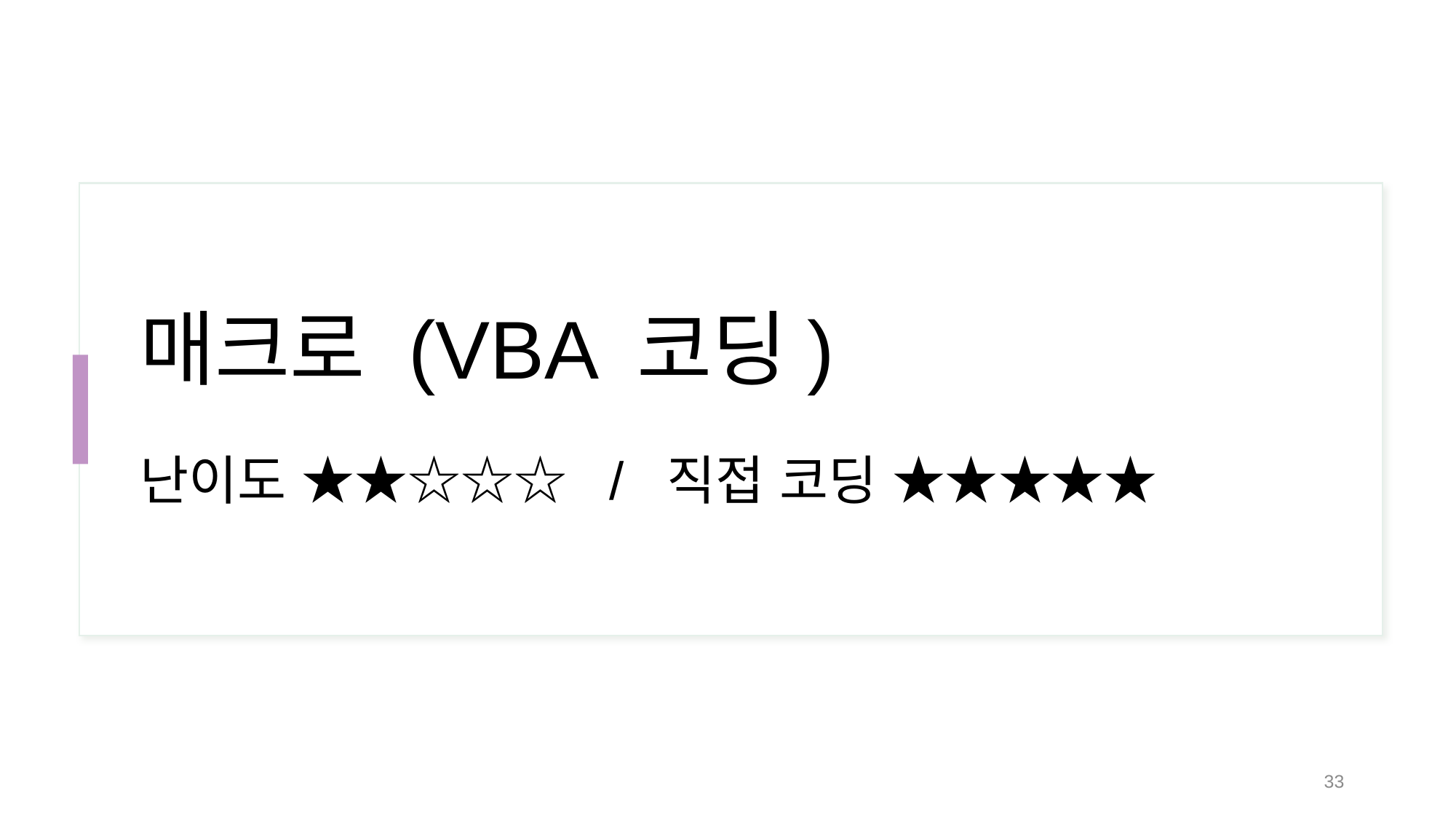

# 매크로 (VBA 코딩) 난이도 ★★☆☆☆  /  직접 코딩 ★★★★★
33